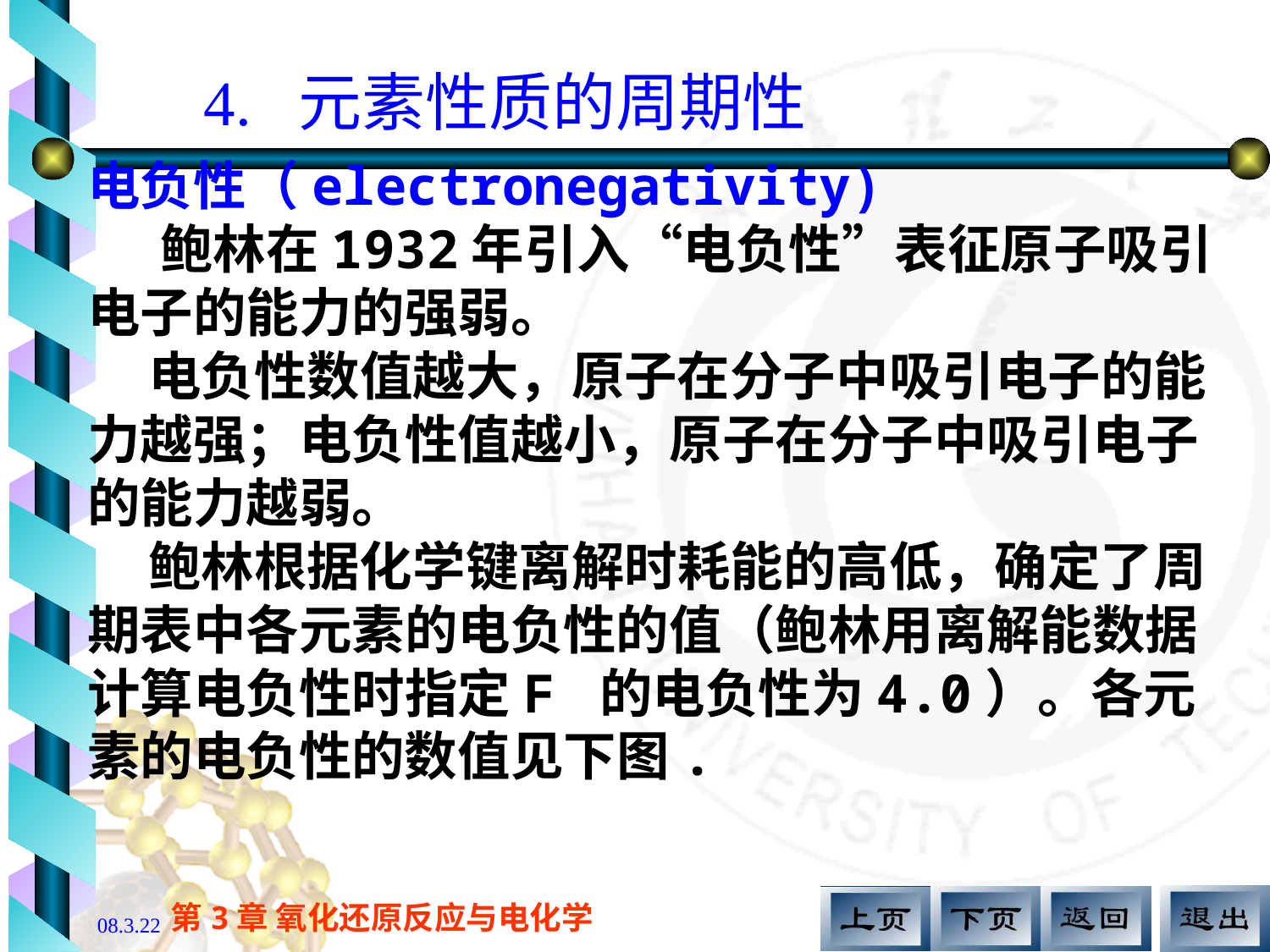

4.  元素性质的周期性
电负性（electronegativity)
     鲍林在1932年引入“电负性”表征原子吸引电子的能力的强弱。
    电负性数值越大，原子在分子中吸引电子的能力越强；电负性值越小，原子在分子中吸引电子的能力越弱。
    鲍林根据化学键离解时耗能的高低，确定了周期表中各元素的电负性的值（鲍林用离解能数据计算电负性时指定F 的电负性为4.0）。各元素的电负性的数值见下图.